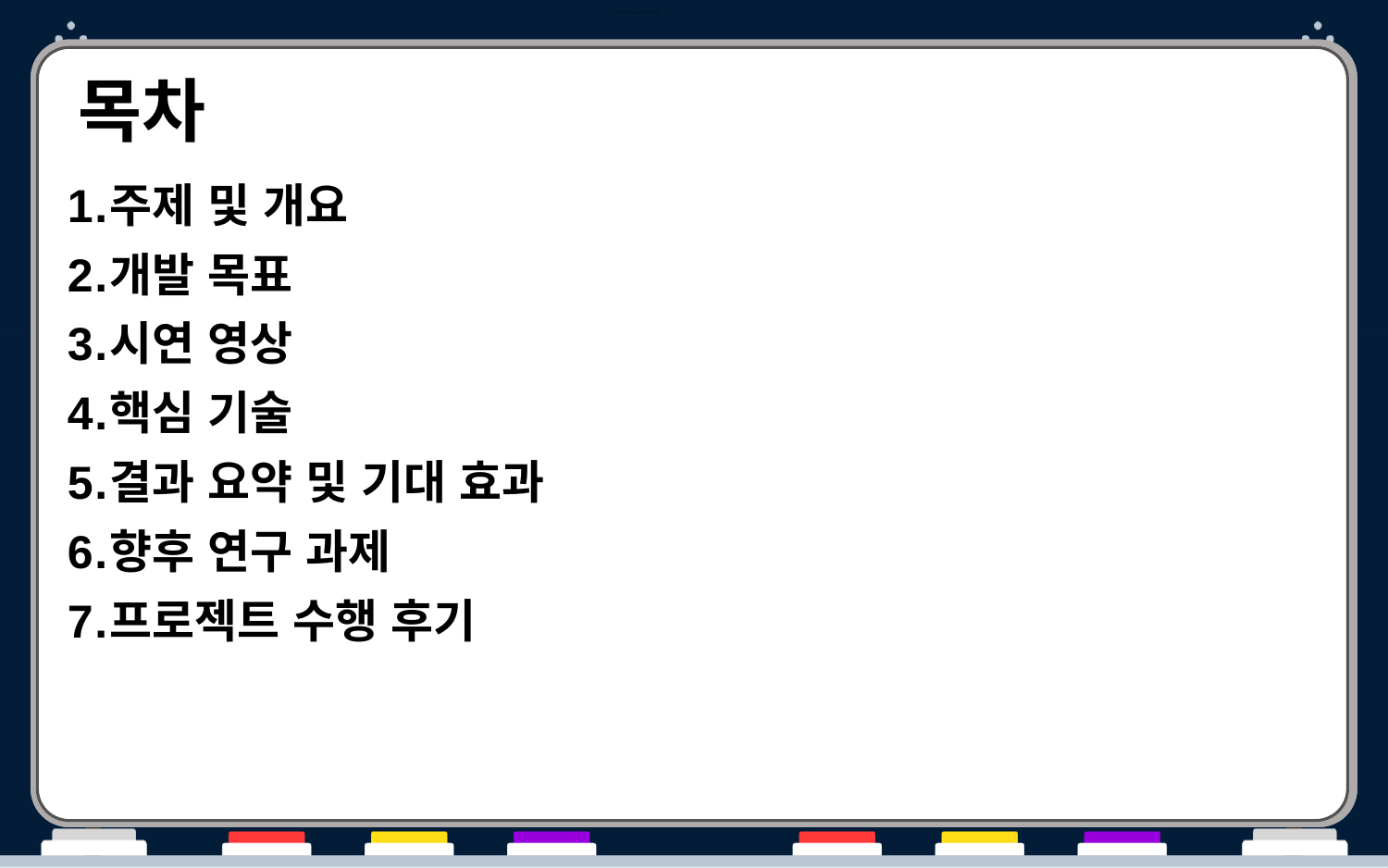

# 목차
주제 및 개요
개발 목표
시연 영상
핵심 기술
결과 요약 및 기대 효과​
향후 연구 과제​
프로젝트 수행 후기​